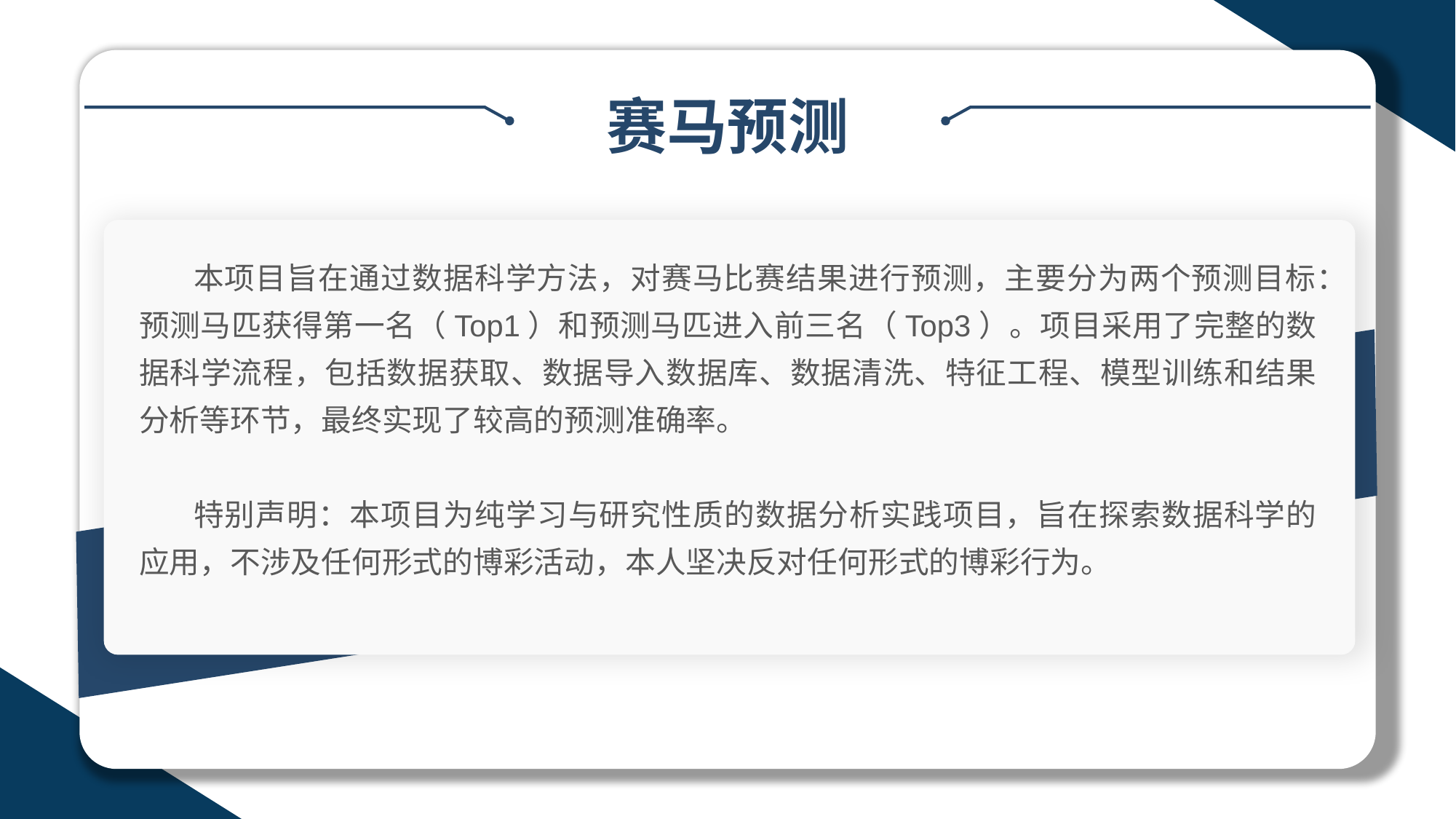

赛马预测

本项目旨在通过数据科学方法，对赛马比赛结果进行预测，主要分为两个预测目标：预测马匹获得第一名（Top1）和预测马匹进入前三名（Top3）。项目采用了完整的数据科学流程，包括数据获取、数据导入数据库、数据清洗、特征工程、模型训练和结果分析等环节，最终实现了较高的预测准确率。

特别声明：本项目为纯学习与研究性质的数据分析实践项目，旨在探索数据科学的应用，不涉及任何形式的博彩活动，本人坚决反对任何形式的博彩行为。